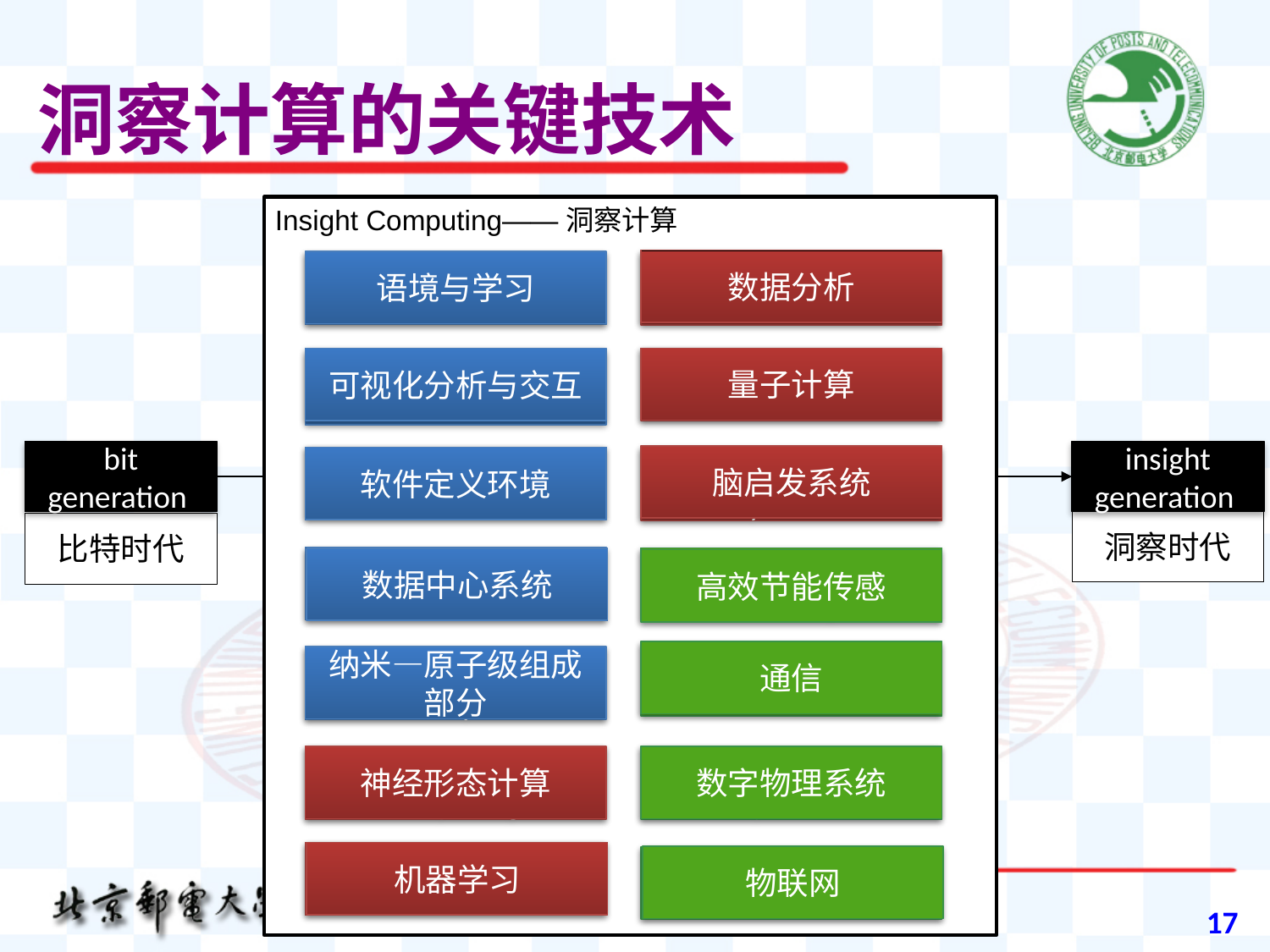

# 洞察计算的关键技术
Insight Computing——洞察计算
高效节能检测
数据分析
语境与学习
context and learning
data analytics
量子计算
可视化分析与交互
quantum computing
visual analytics and interaction
bit generation
insight generation
脑启发系统
软件定义环境
software-defined environments
brain-inspired systems
洞察时代
比特时代
data-centric systems
energy efficient sensing
数据中心系统
高效节能传感
通信
communications
纳米—原子级组成部分
nano- and atomic-scale components
数字物理系统
神经形态计算
neurosynaptic computing
cyber-physical systems
机器学习
machine learning
物联网
Internet of Things